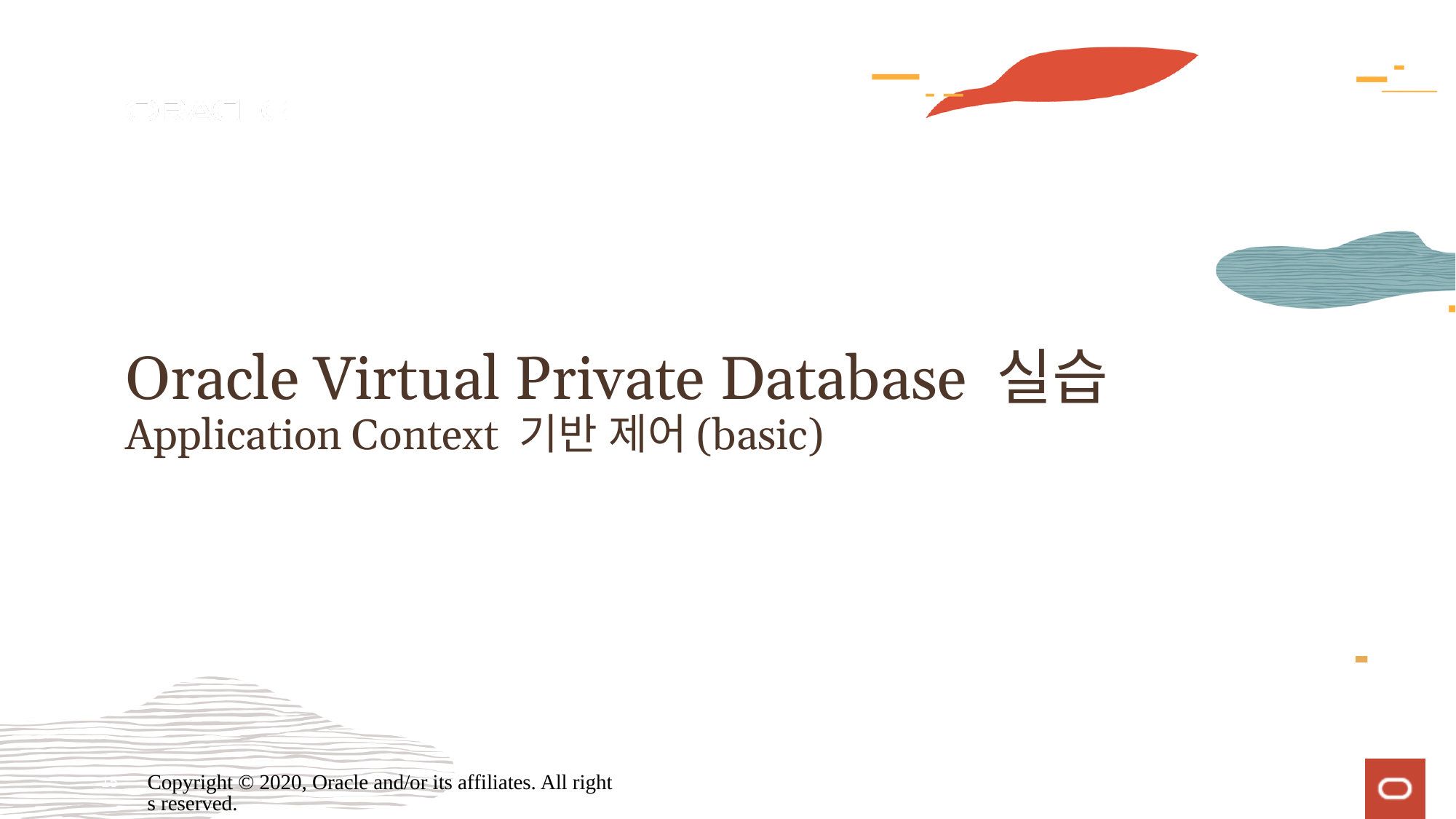

# Oracle Virtual Private Database 실습 Application Context 기반 제어(basic)
15
Copyright © 2020, Oracle and/or its affiliates. All rights reserved.